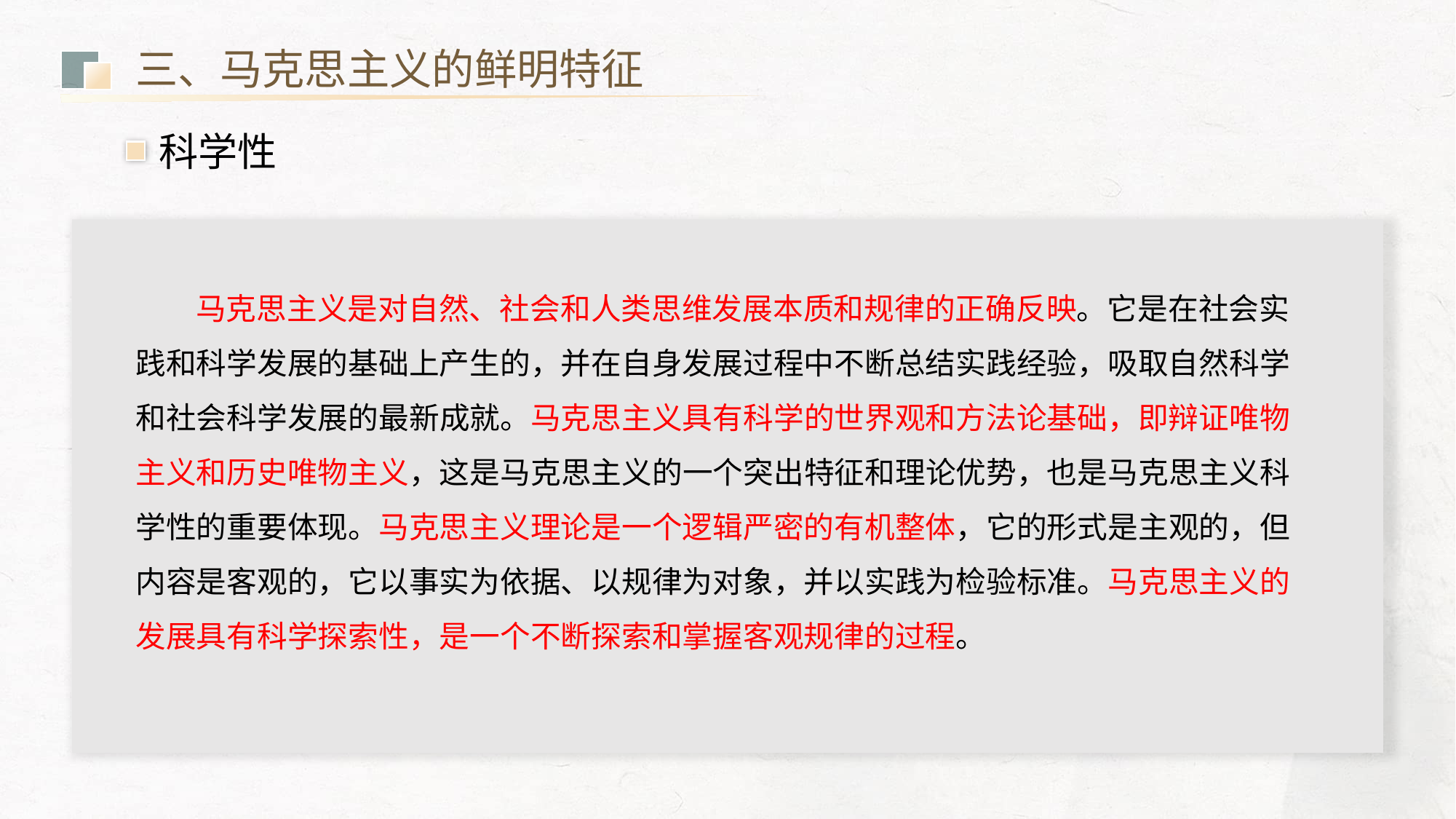

三、马克思主义的鲜明特征

科学性

马克思主义是对自然、社会和人类思维发展本质和规律的正确反映。它是在社会实践和科学发展的基础上产生的，并在自身发展过程中不断总结实践经验，吸取自然科学和社会科学发展的最新成就。马克思主义具有科学的世界观和方法论基础，即辩证唯物主义和历史唯物主义，这是马克思主义的一个突出特征和理论优势，也是马克思主义科学性的重要体现。马克思主义理论是一个逻辑严密的有机整体，它的形式是主观的，但内容是客观的，它以事实为依据、以规律为对象，并以实践为检验标准。马克思主义的发展具有科学探索性，是一个不断探索和掌握客观规律的过程。